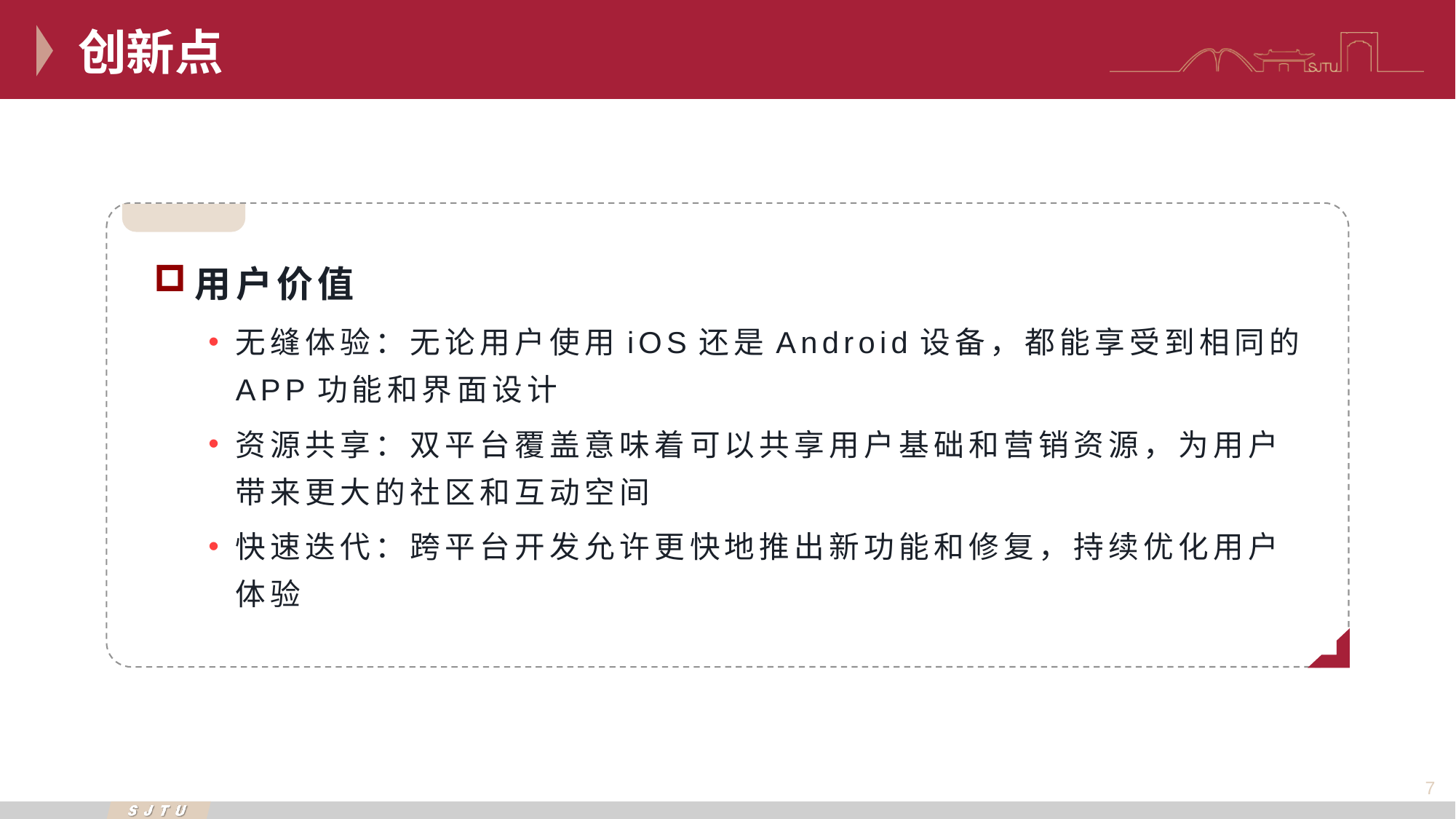

创新点

用户价值
无缝体验：无论用户使用iOS还是Android设备，都能享受到相同的APP功能和界面设计
资源共享：双平台覆盖意味着可以共享用户基础和营销资源，为用户带来更大的社区和互动空间
快速迭代：跨平台开发允许更快地推出新功能和修复，持续优化用户体验

7